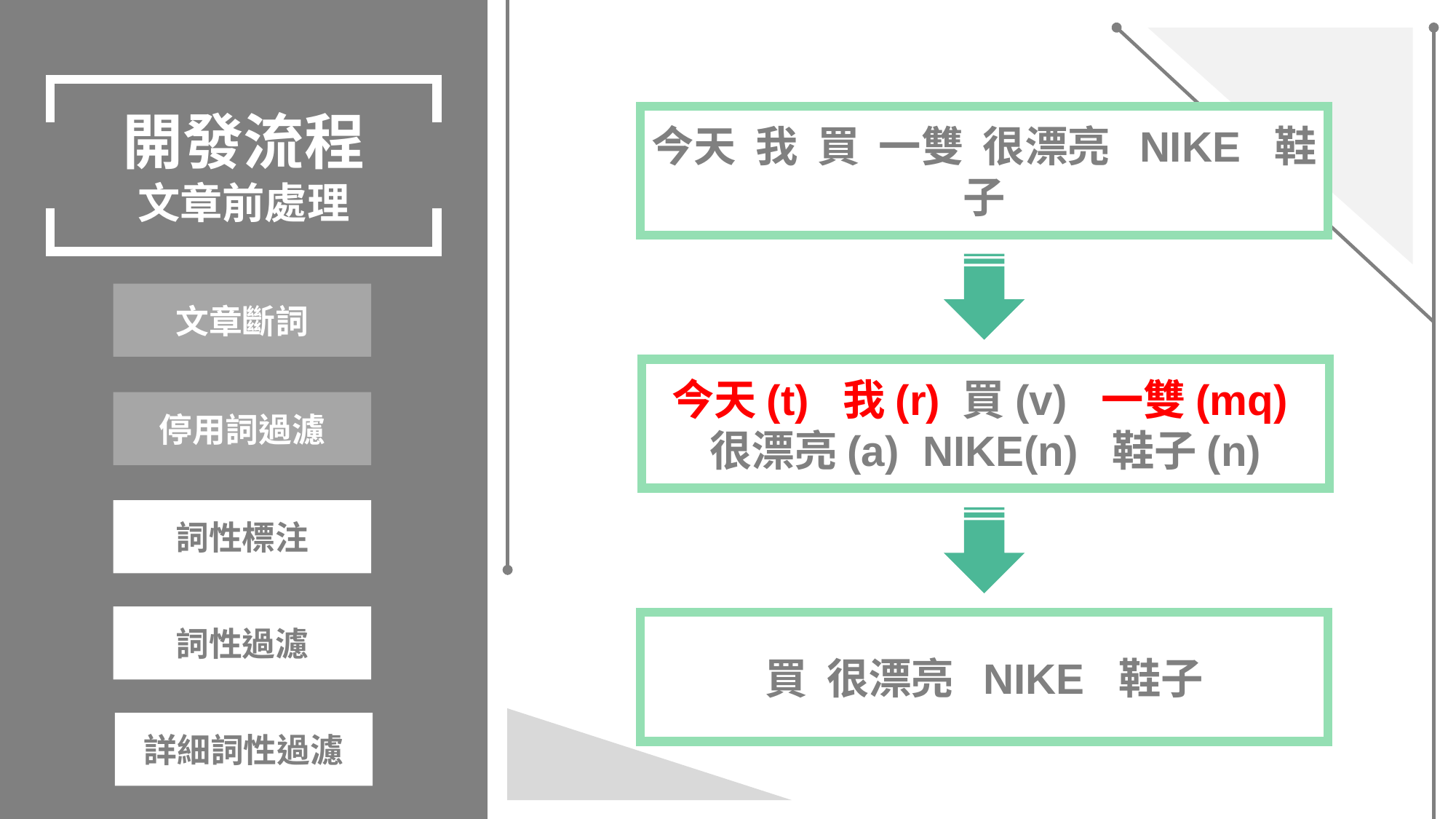

開發流程
文章前處理
今天  我  買  一雙  很漂亮  NIKE  鞋子

文章斷詞
今天(t)  我(r) 買(v)  一雙(mq)  很漂亮(a)  NIKE(n)  鞋子(n)
停用詞過濾
詞性標注

詞性過濾
買  很漂亮  NIKE  鞋子

詳細詞性過濾